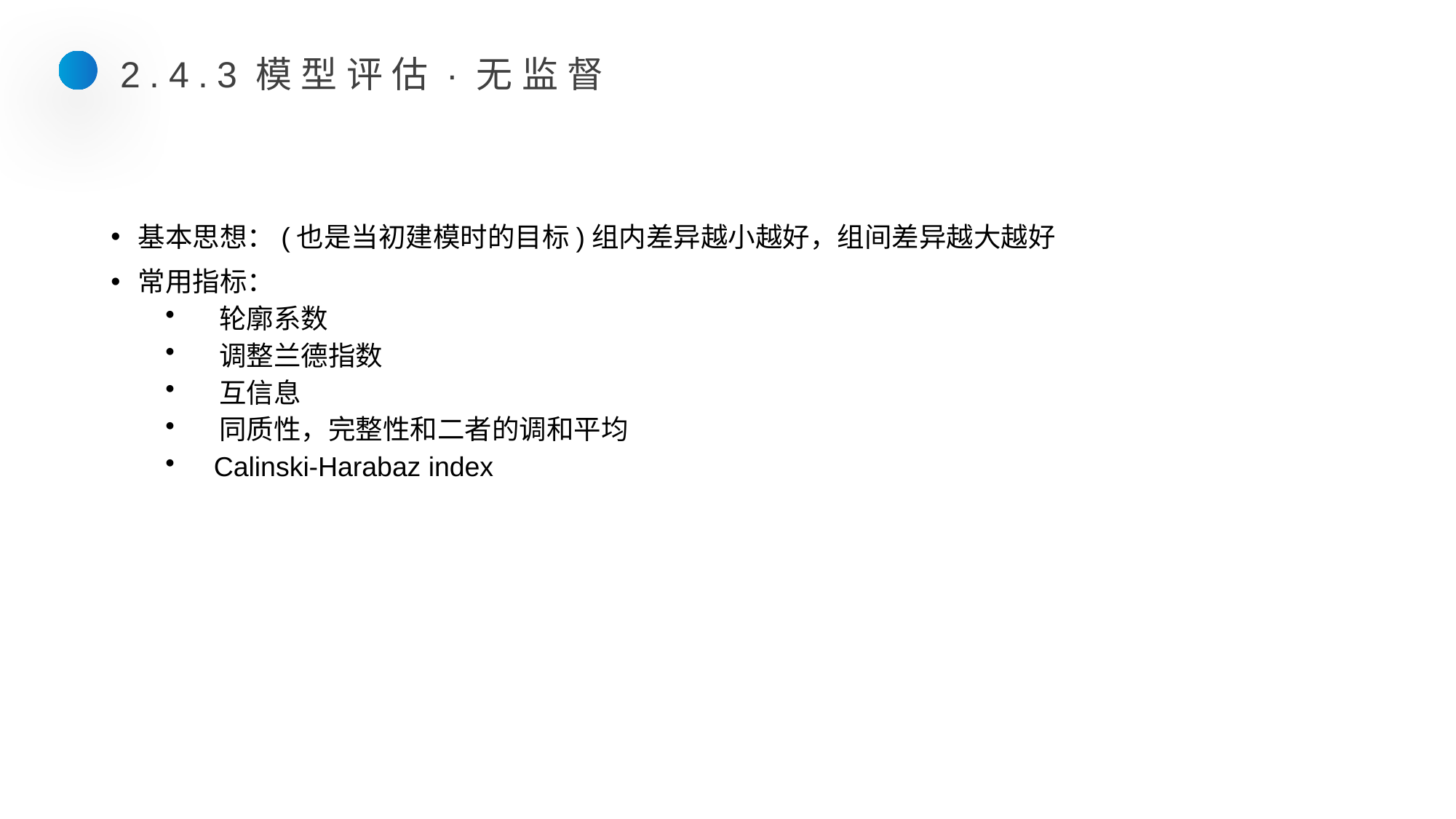

2.4.3模型评估·无监督

基本思想：(也是当初建模时的目标)组内差异越小越好，组间差异越大越好
常用指标：
 轮廓系数
 调整兰德指数
 互信息
 同质性，完整性和二者的调和平均
 Calinski-Harabaz index